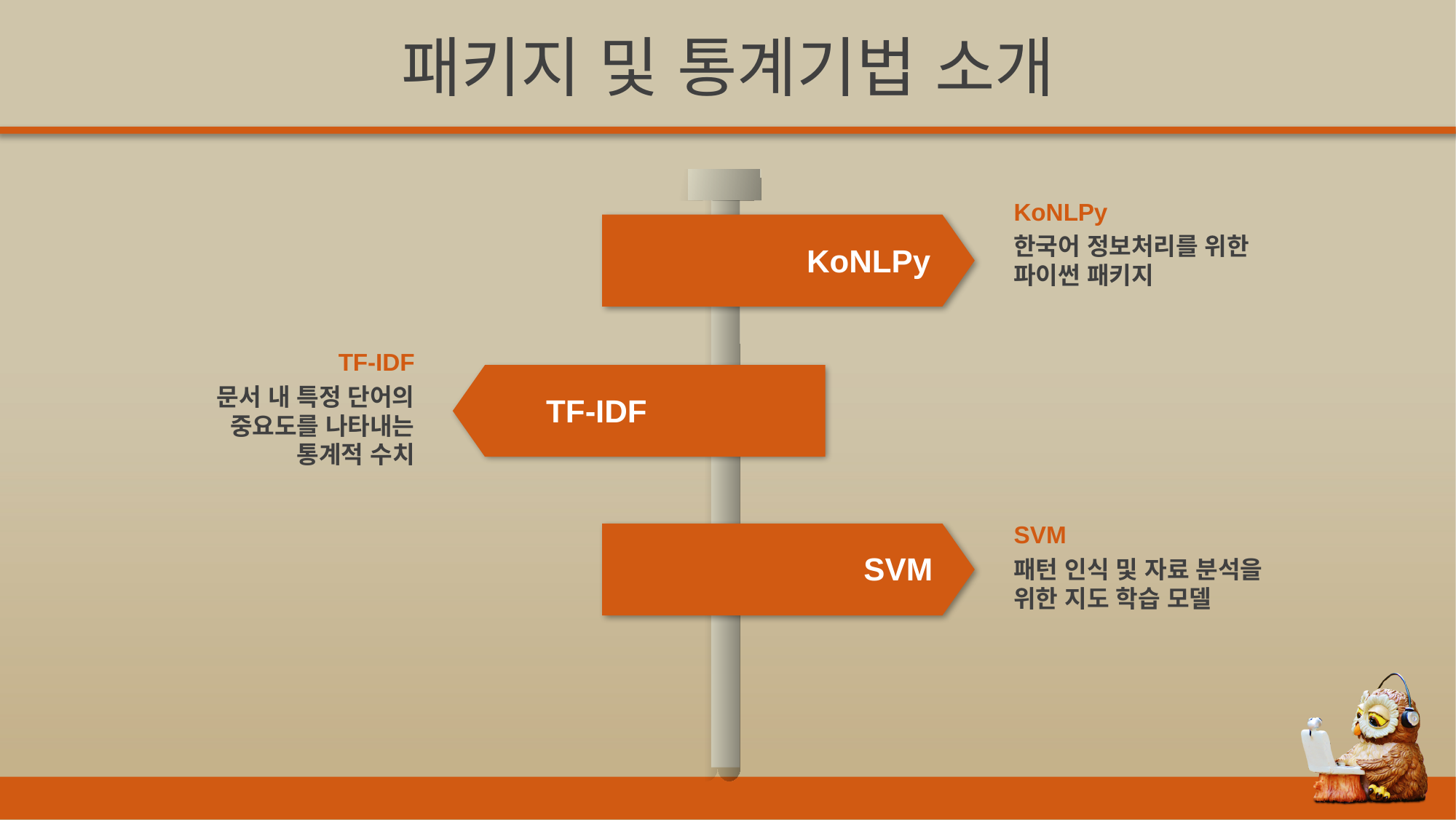

패키지 및 통계기법 소개

KoNLPy
한국어 정보처리를 위한
파이썬 패키지

KoNLPy
TF-IDF
문서 내 특정 단어의
중요도를 나타내는
통계적 수치

TF-IDF
SVM
패턴 인식 및 자료 분석을
위한 지도 학습 모델

SVM